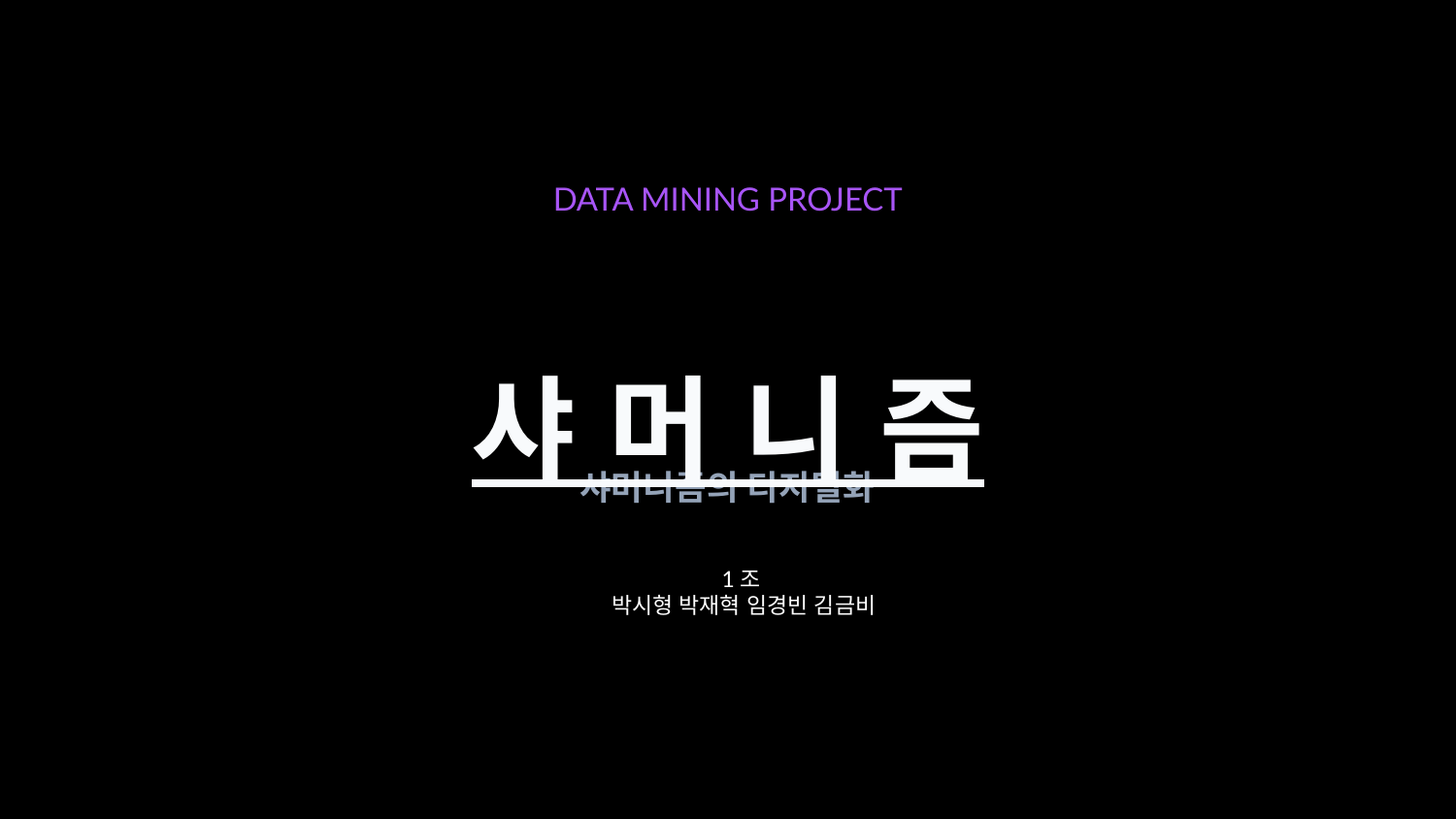

DATA MINING PROJECT
샤 머 니 즘
샤머니즘의 디지털화
1조
박시형 박재혁 임경빈 김금비